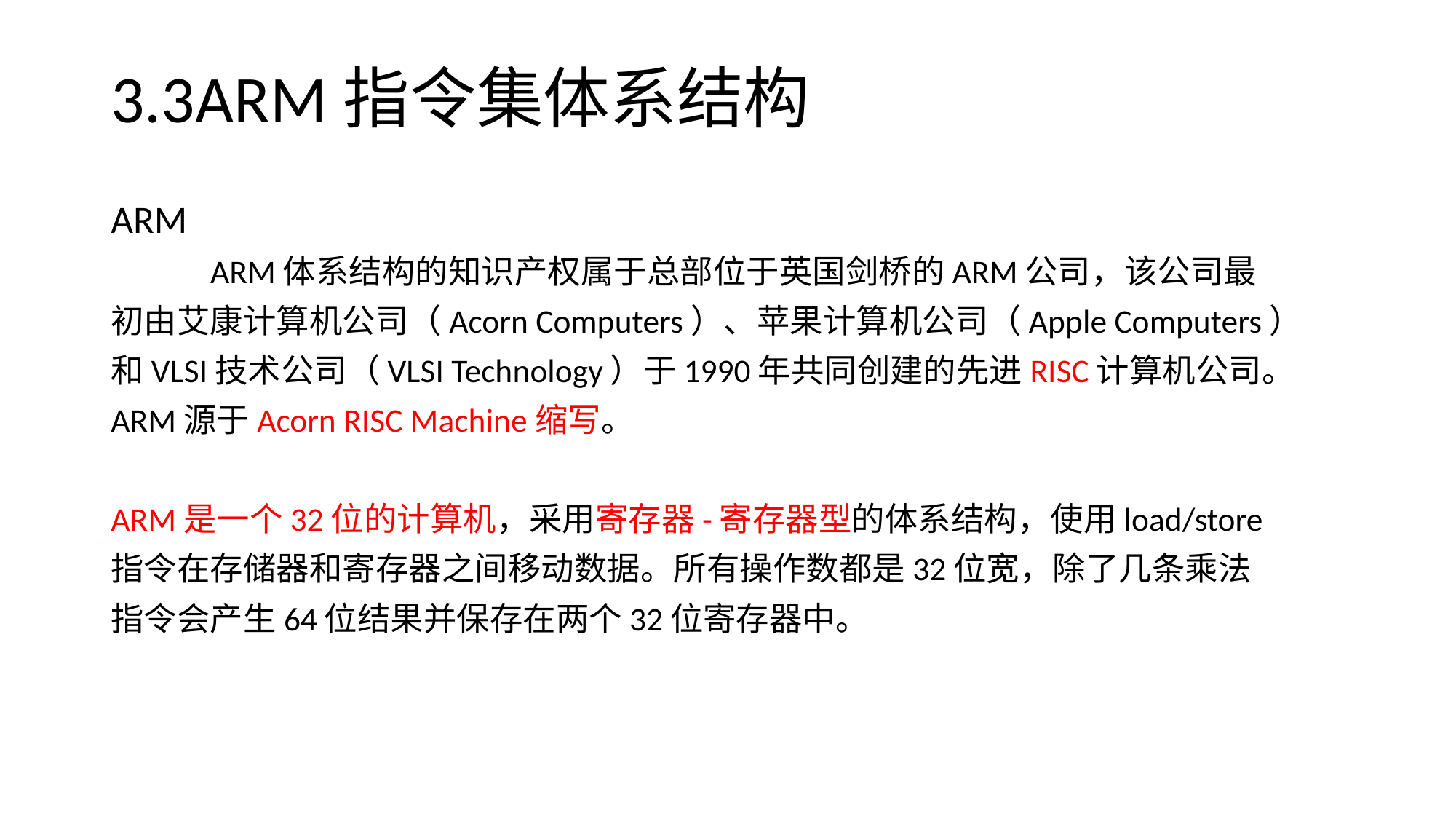

# 3.3ARM指令集体系结构
ARM
	ARM体系结构的知识产权属于总部位于英国剑桥的ARM公司，该公司最
初由艾康计算机公司（Acorn Computers）、苹果计算机公司（Apple Computers）
和VLSI技术公司（VLSI Technology）于1990年共同创建的先进RISC计算机公司。
ARM源于Acorn RISC Machine缩写。

ARM是一个32位的计算机，采用寄存器-寄存器型的体系结构，使用load/store
指令在存储器和寄存器之间移动数据。所有操作数都是32位宽，除了几条乘法
指令会产生64位结果并保存在两个32位寄存器中。